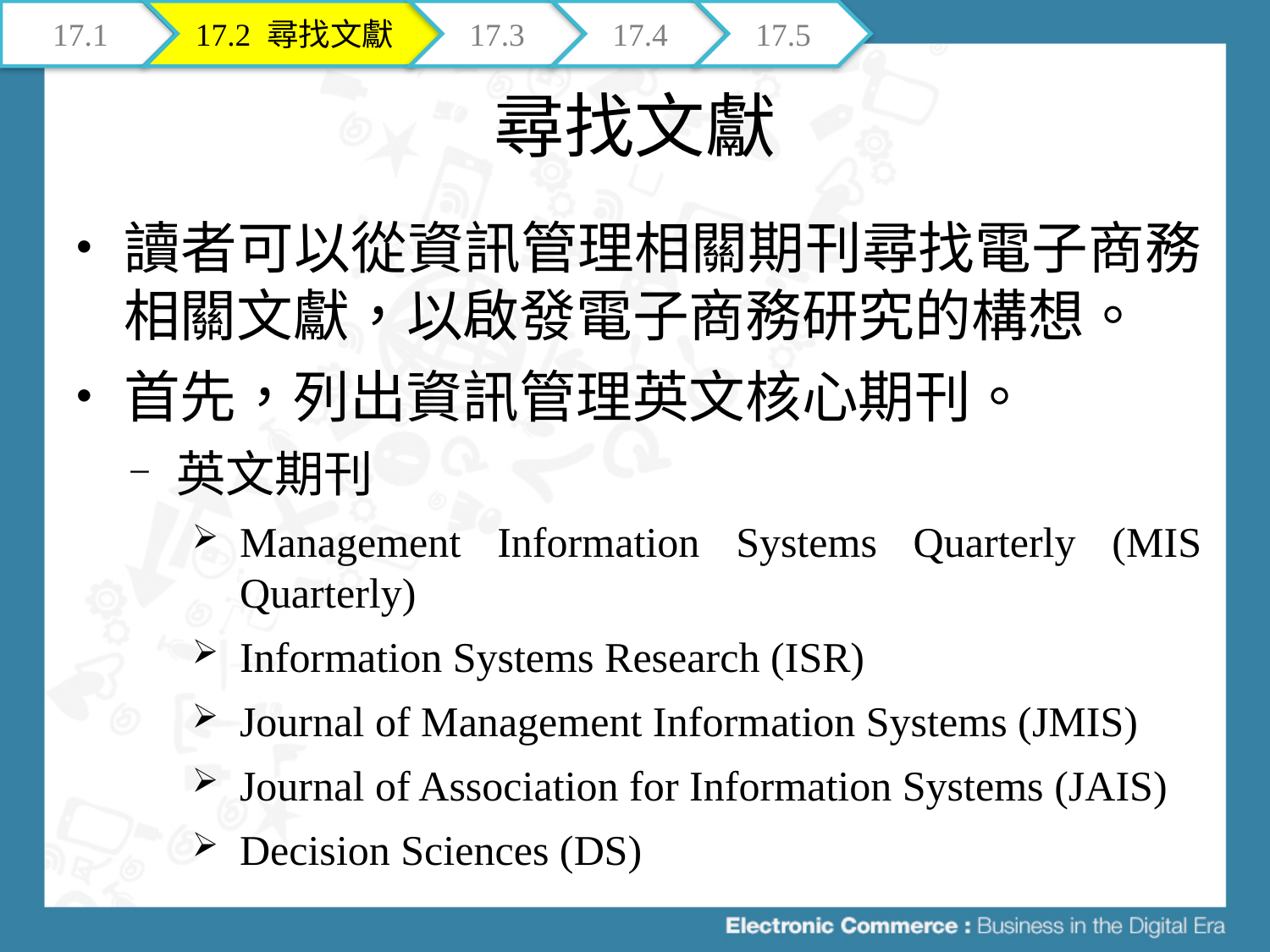

17.1
17.2 尋找文獻
17.3
17.4
17.5
# 尋找文獻
讀者可以從資訊管理相關期刊尋找電子商務相關文獻，以啟發電子商務研究的構想。
首先，列出資訊管理英文核心期刊。
英文期刊
Management Information Systems Quarterly (MIS Quarterly)
Information Systems Research (ISR)
Journal of Management Information Systems (JMIS)
Journal of Association for Information Systems (JAIS)
Decision Sciences (DS)